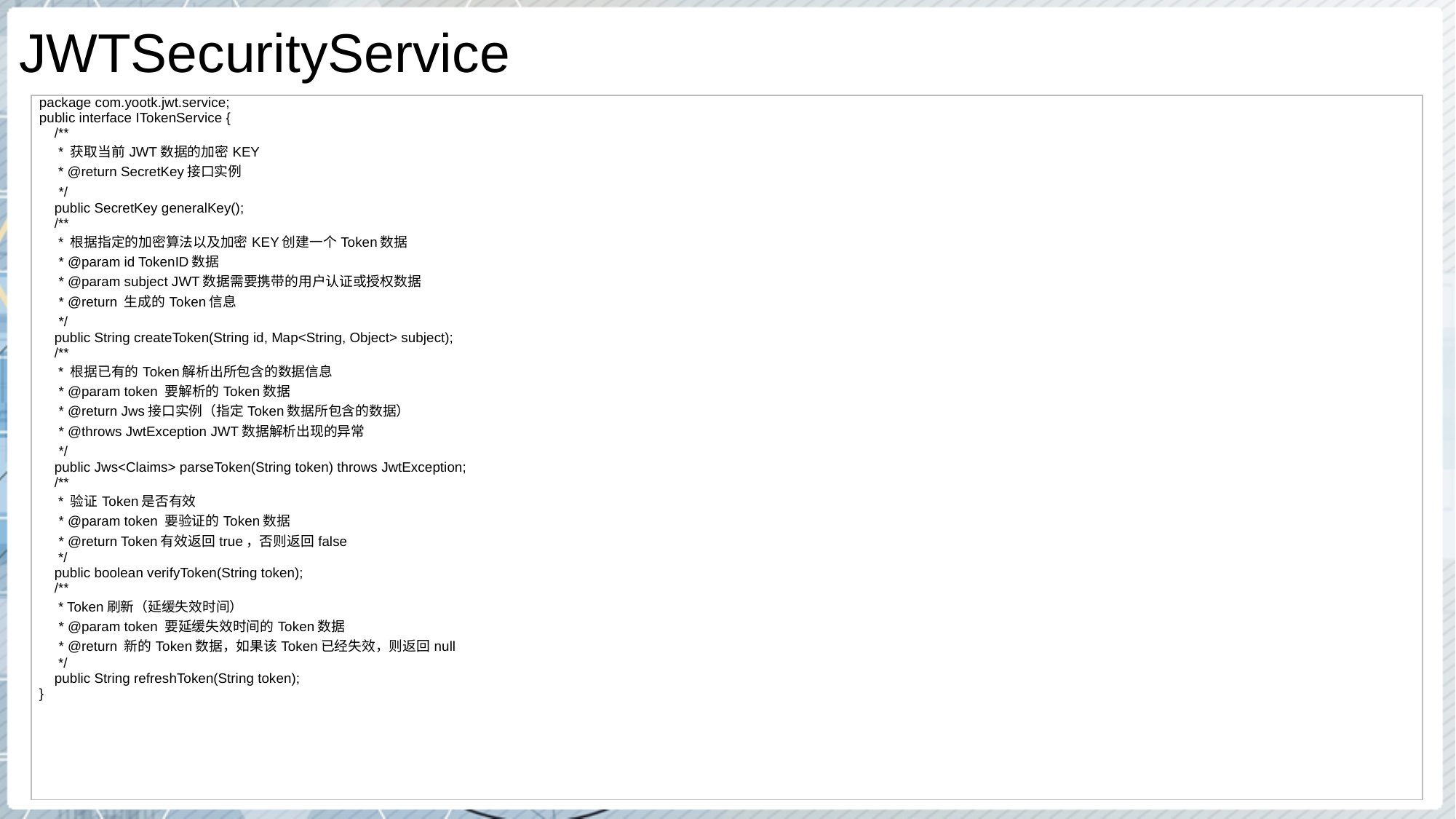

# JWTSecurityService
| package com.yootk.jwt.service; public interface ITokenService { /\*\* \* 获取当前JWT数据的加密KEY \* @return SecretKey接口实例 \*/ public SecretKey generalKey(); /\*\* \* 根据指定的加密算法以及加密KEY创建一个Token数据 \* @param id TokenID数据 \* @param subject JWT数据需要携带的用户认证或授权数据 \* @return 生成的Token信息 \*/ public String createToken(String id, Map<String, Object> subject); /\*\* \* 根据已有的Token解析出所包含的数据信息 \* @param token 要解析的Token数据 \* @return Jws接口实例（指定Token数据所包含的数据） \* @throws JwtException JWT数据解析出现的异常 \*/ public Jws<Claims> parseToken(String token) throws JwtException; /\*\* \* 验证Token是否有效 \* @param token 要验证的Token数据 \* @return Token有效返回true，否则返回false \*/ public boolean verifyToken(String token); /\*\* \* Token刷新（延缓失效时间） \* @param token 要延缓失效时间的Token数据 \* @return 新的Token数据，如果该Token已经失效，则返回null \*/ public String refreshToken(String token); } |
| --- |